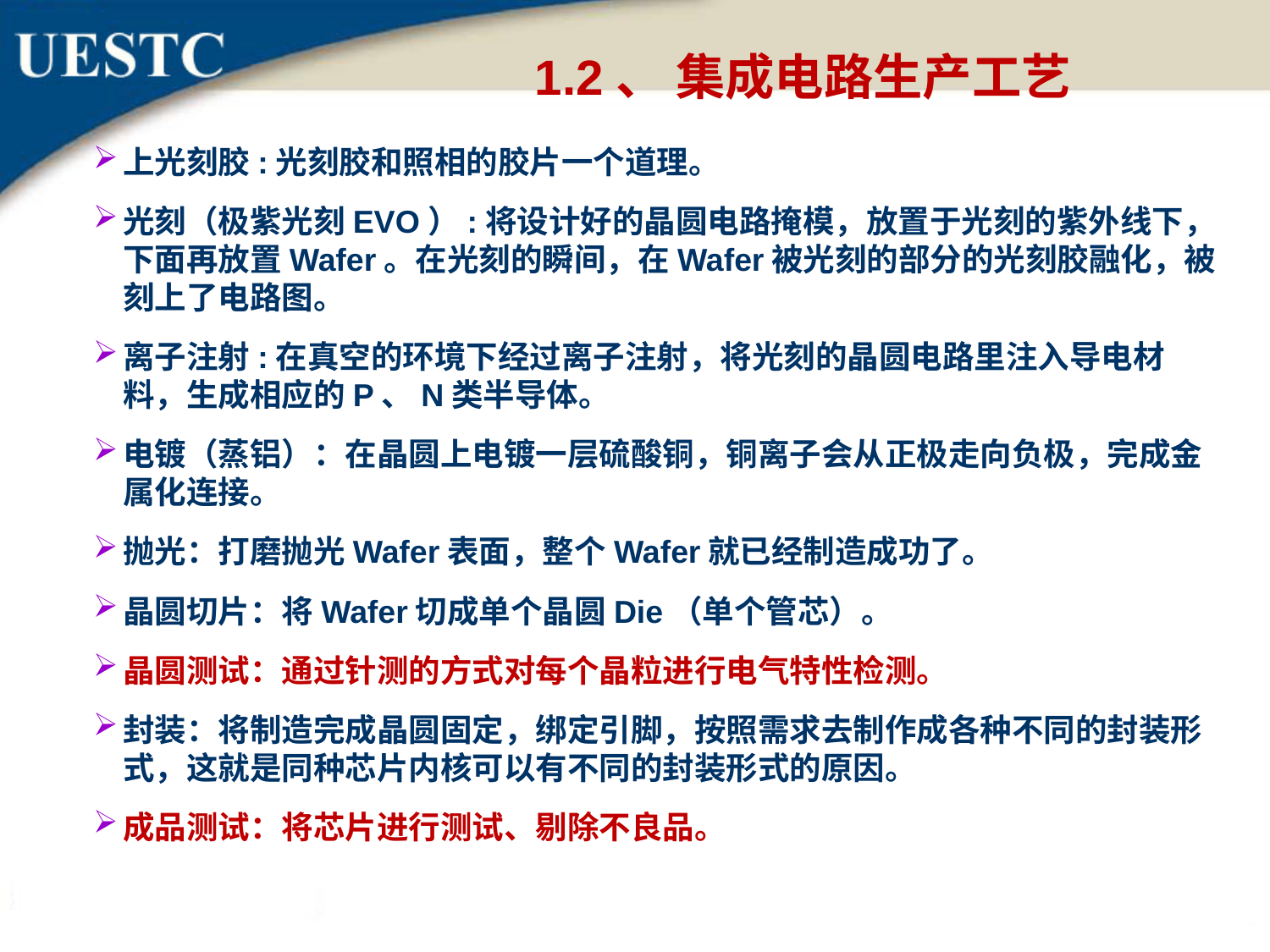

1.2、 集成电路生产工艺
上光刻胶:光刻胶和照相的胶片一个道理。
光刻（极紫光刻EVO）:将设计好的晶圆电路掩模，放置于光刻的紫外线下，下面再放置Wafer。在光刻的瞬间，在Wafer被光刻的部分的光刻胶融化，被刻上了电路图。
离子注射:在真空的环境下经过离子注射，将光刻的晶圆电路里注入导电材料，生成相应的P、N类半导体。
电镀（蒸铝）：在晶圆上电镀一层硫酸铜，铜离子会从正极走向负极，完成金属化连接。
抛光：打磨抛光Wafer表面，整个Wafer就已经制造成功了。
晶圆切片：将Wafer切成单个晶圆Die（单个管芯）。
晶圆测试：通过针测的方式对每个晶粒进行电气特性检测。
封装：将制造完成晶圆固定，绑定引脚，按照需求去制作成各种不同的封装形式，这就是同种芯片内核可以有不同的封装形式的原因。
成品测试：将芯片进行测试、剔除不良品。